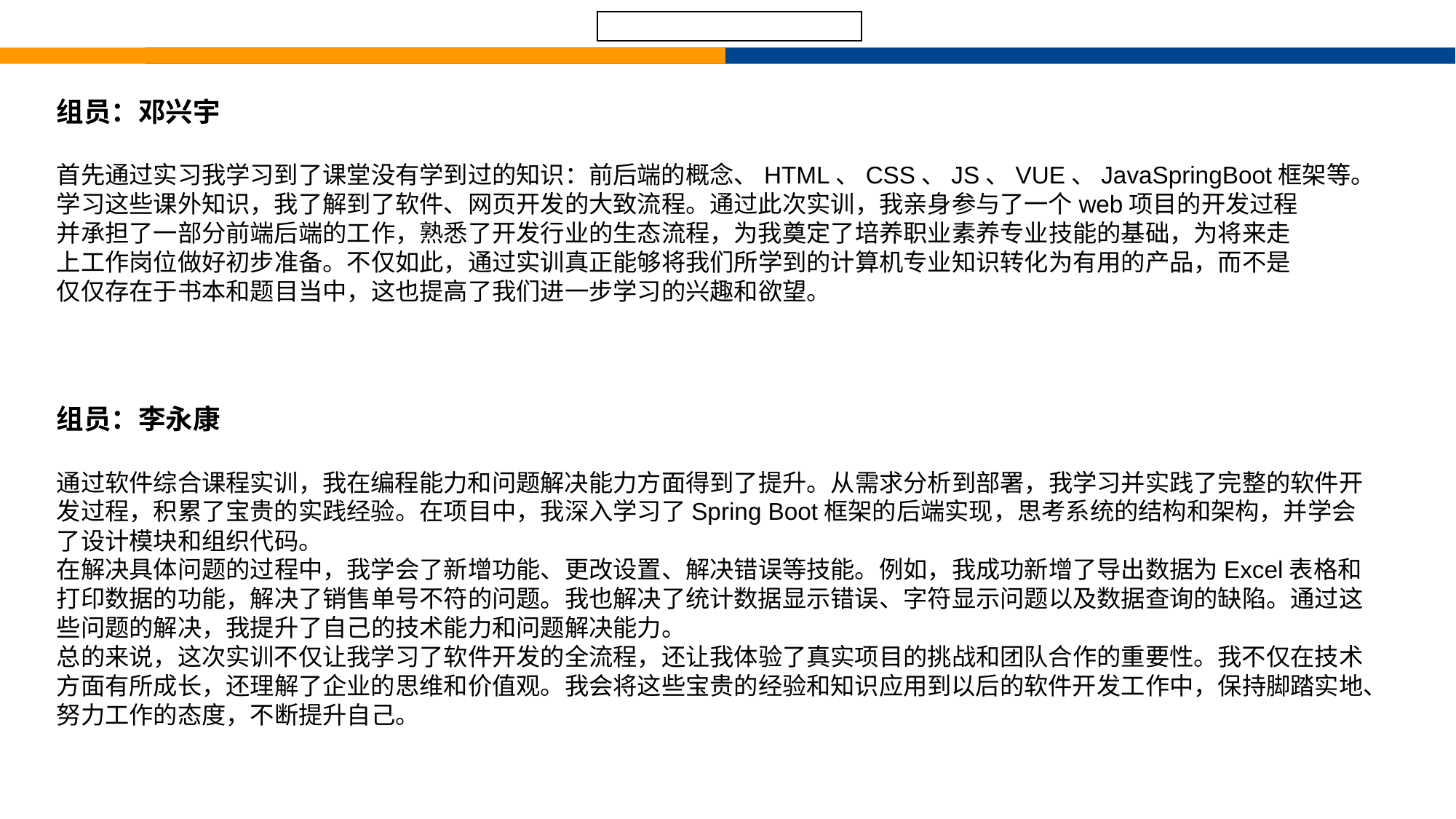

组员：邓兴宇

首先通过实习我学习到了课堂没有学到过的知识：前后端的概念、HTML、CSS、JS、VUE、JavaSpringBoot框架等。
学习这些课外知识，我了解到了软件、网页开发的大致流程。通过此次实训，我亲身参与了一个web项目的开发过程
并承担了一部分前端后端的工作，熟悉了开发行业的生态流程，为我奠定了培养职业素养专业技能的基础，为将来走
上工作岗位做好初步准备。不仅如此，通过实训真正能够将我们所学到的计算机专业知识转化为有用的产品，而不是
仅仅存在于书本和题目当中，这也提高了我们进一步学习的兴趣和欲望。

组员：李永康

通过软件综合课程实训，我在编程能力和问题解决能力方面得到了提升。从需求分析到部署，我学习并实践了完整的软件开发过程，积累了宝贵的实践经验。在项目中，我深入学习了Spring Boot框架的后端实现，思考系统的结构和架构，并学会了设计模块和组织代码。
在解决具体问题的过程中，我学会了新增功能、更改设置、解决错误等技能。例如，我成功新增了导出数据为Excel表格和打印数据的功能，解决了销售单号不符的问题。我也解决了统计数据显示错误、字符显示问题以及数据查询的缺陷。通过这些问题的解决，我提升了自己的技术能力和问题解决能力。
总的来说，这次实训不仅让我学习了软件开发的全流程，还让我体验了真实项目的挑战和团队合作的重要性。我不仅在技术方面有所成长，还理解了企业的思维和价值观。我会将这些宝贵的经验和知识应用到以后的软件开发工作中，保持脚踏实地、努力工作的态度，不断提升自己。